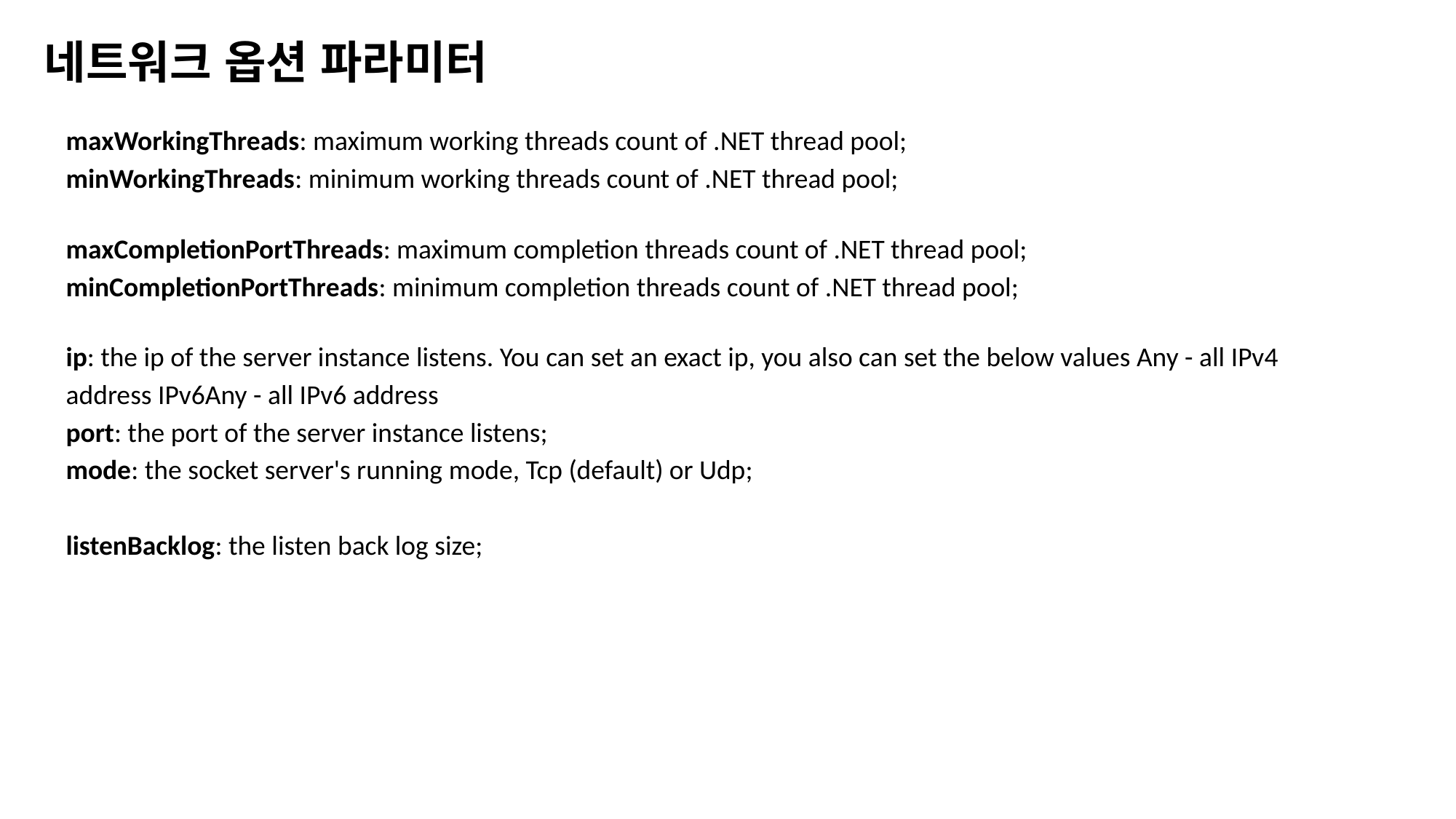

네트워크 옵션 파라미터
maxWorkingThreads: maximum working threads count of .NET thread pool;
minWorkingThreads: minimum working threads count of .NET thread pool;

maxCompletionPortThreads: maximum completion threads count of .NET thread pool;
minCompletionPortThreads: minimum completion threads count of .NET thread pool;

ip: the ip of the server instance listens. You can set an exact ip, you also can set the below values Any - all IPv4 address IPv6Any - all IPv6 address
port: the port of the server instance listens;
mode: the socket server's running mode, Tcp (default) or Udp;

listenBacklog: the listen back log size;